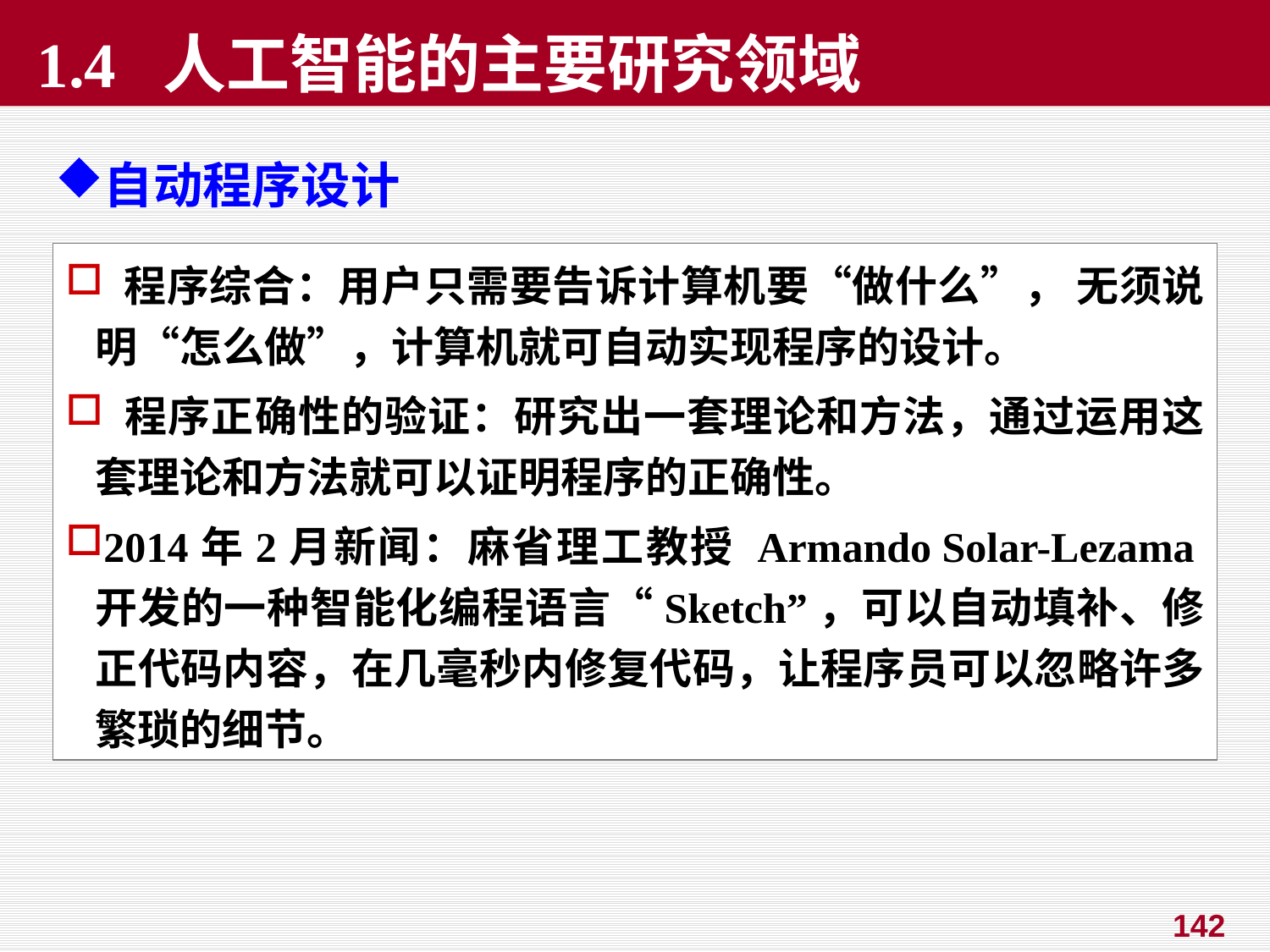

1.4  人工智能的主要研究领域
自动程序设计
 程序综合：用户只需要告诉计算机要“做什么”， 无须说明“怎么做”，计算机就可自动实现程序的设计。
 程序正确性的验证：研究出一套理论和方法，通过运用这套理论和方法就可以证明程序的正确性。
2014年2月新闻：麻省理工教授 Armando Solar-Lezama开发的一种智能化编程语言“Sketch”，可以自动填补、修正代码内容，在几毫秒内修复代码，让程序员可以忽略许多繁琐的细节。
142